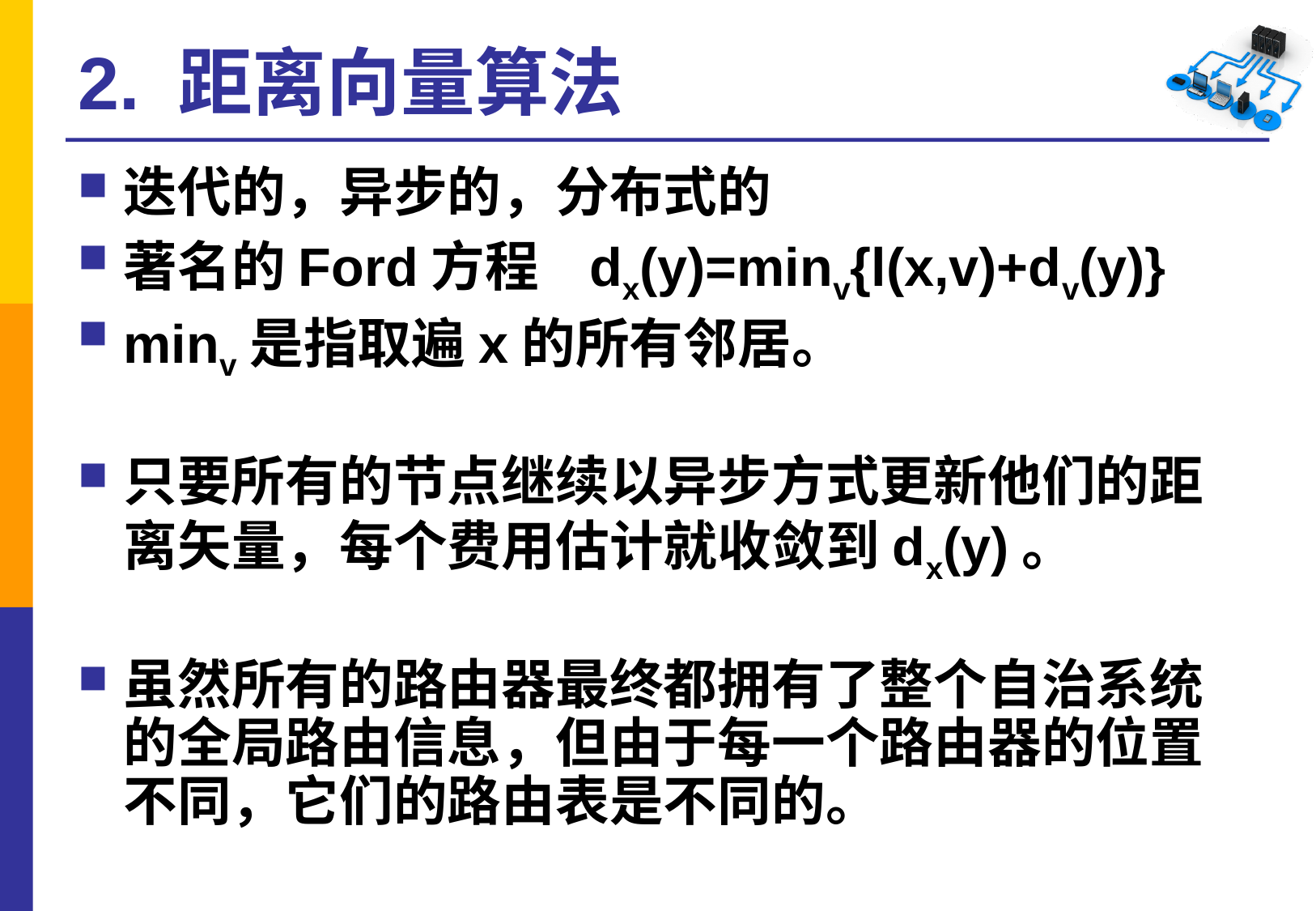

# 2. 距离向量算法
迭代的，异步的，分布式的
著名的Ford方程   dx(y)=minv{l(x,v)+dv(y)}
minv是指取遍x的所有邻居。

只要所有的节点继续以异步方式更新他们的距离矢量，每个费用估计就收敛到dx(y)。

虽然所有的路由器最终都拥有了整个自治系统的全局路由信息，但由于每一个路由器的位置不同，它们的路由表是不同的。